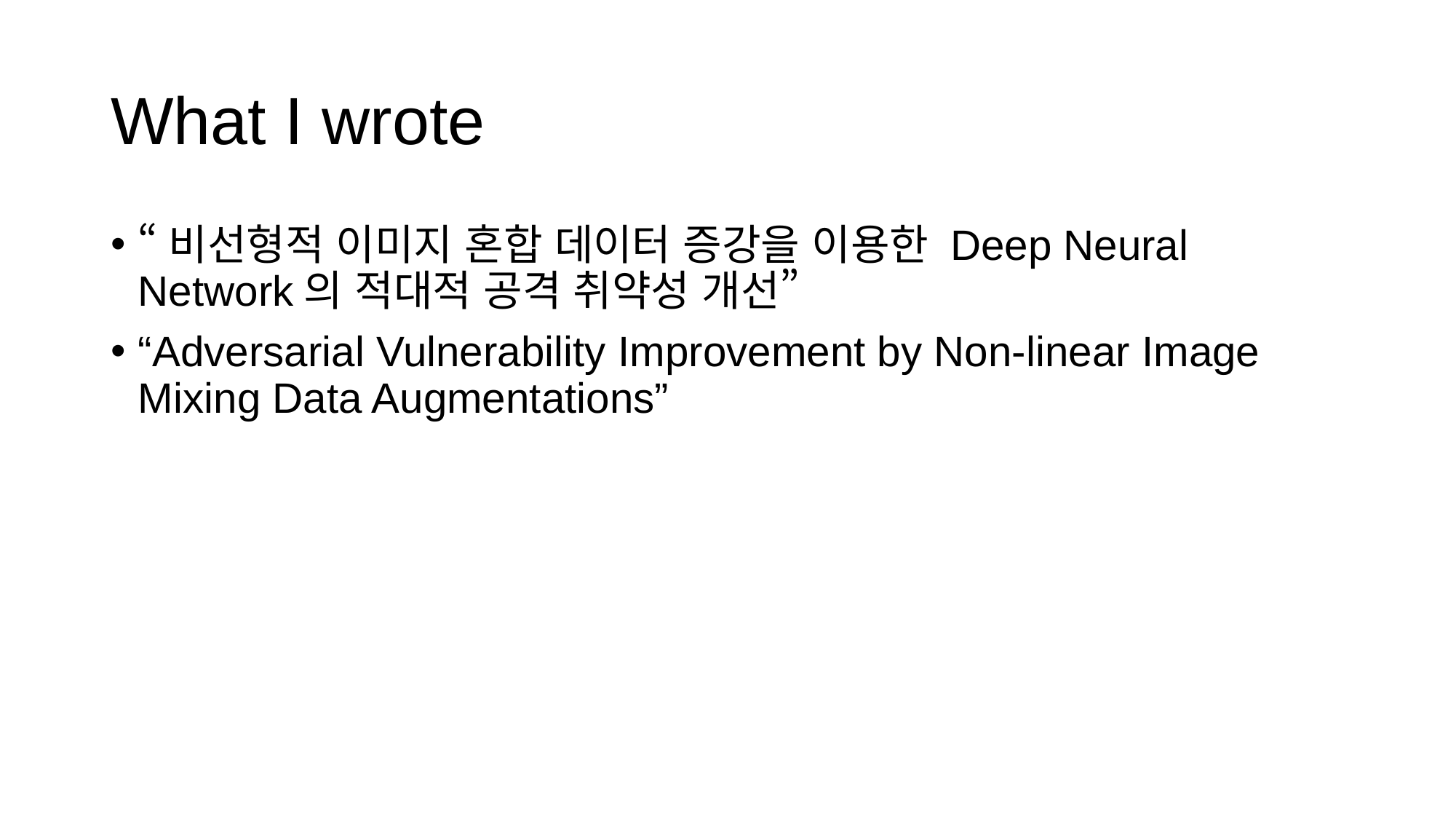

# What I wrote
“비선형적 이미지 혼합 데이터 증강을 이용한 Deep Neural Network의 적대적 공격 취약성 개선”
“Adversarial Vulnerability Improvement by Non-linear Image Mixing Data Augmentations”